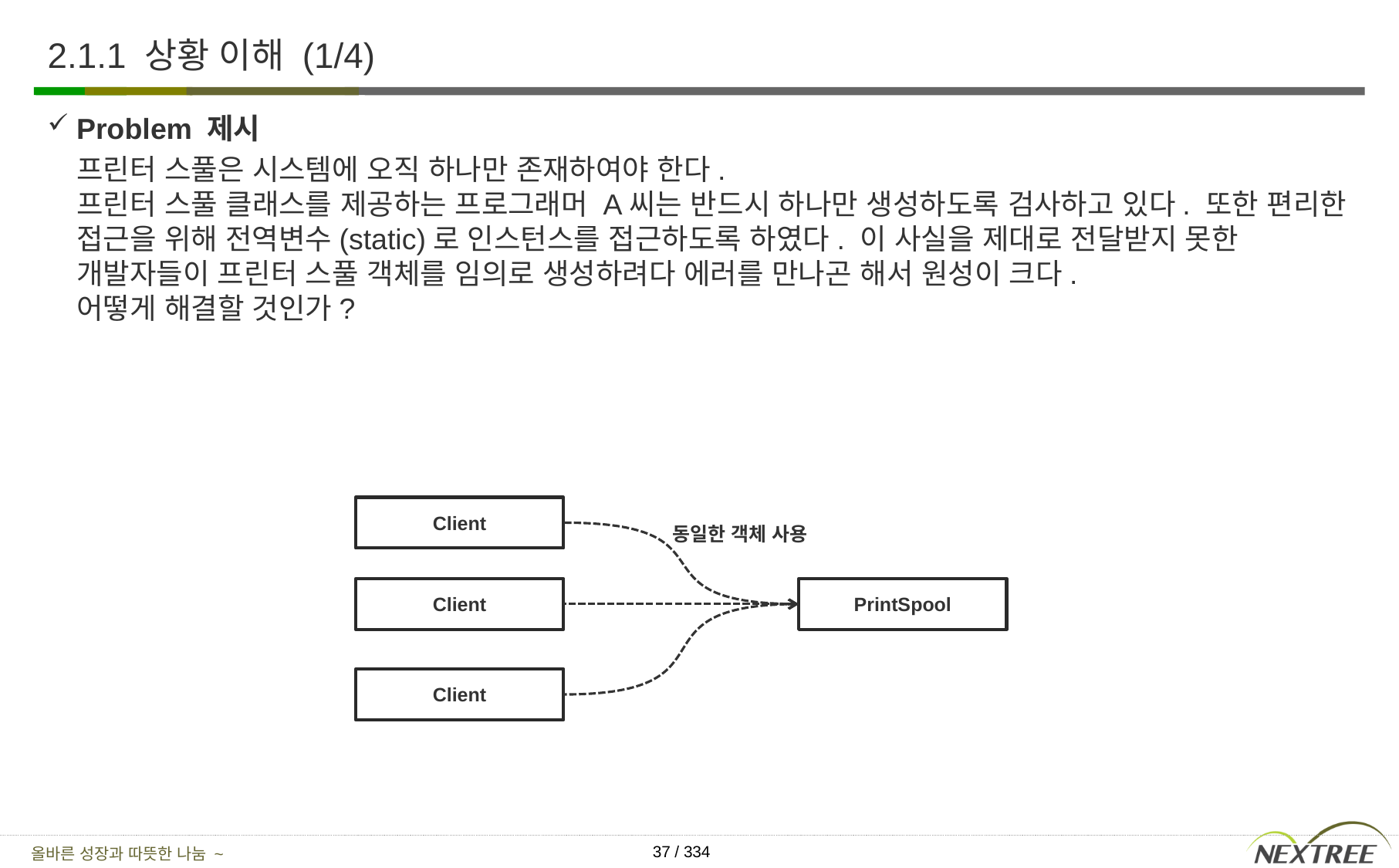

# 2.1.1 상황 이해 (1/4)
Problem 제시
	프린터 스풀은 시스템에 오직 하나만 존재하여야 한다.
프린터 스풀 클래스를 제공하는 프로그래머 A씨는 반드시 하나만 생성하도록 검사하고 있다. 또한 편리한 접근을 위해 전역변수(static)로 인스턴스를 접근하도록 하였다. 이 사실을 제대로 전달받지 못한 개발자들이 프린터 스풀 객체를 임의로 생성하려다 에러를 만나곤 해서 원성이 크다.
어떻게 해결할 것인가?
Client
동일한 객체 사용
Client
PrintSpool
Client